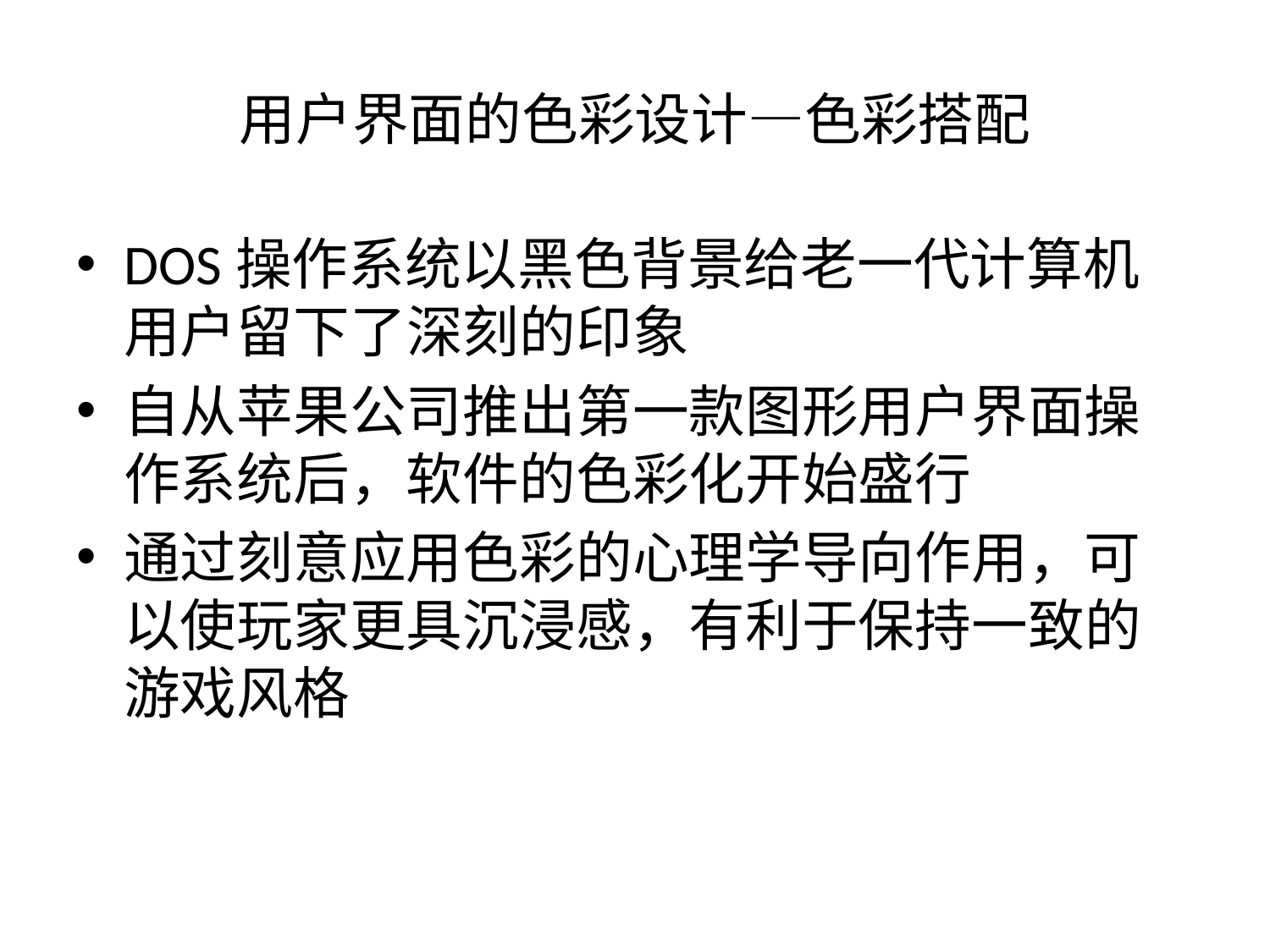

# 用户界面的色彩设计—色彩搭配
DOS操作系统以黑色背景给老一代计算机用户留下了深刻的印象
自从苹果公司推出第一款图形用户界面操作系统后，软件的色彩化开始盛行
通过刻意应用色彩的心理学导向作用，可以使玩家更具沉浸感，有利于保持一致的游戏风格